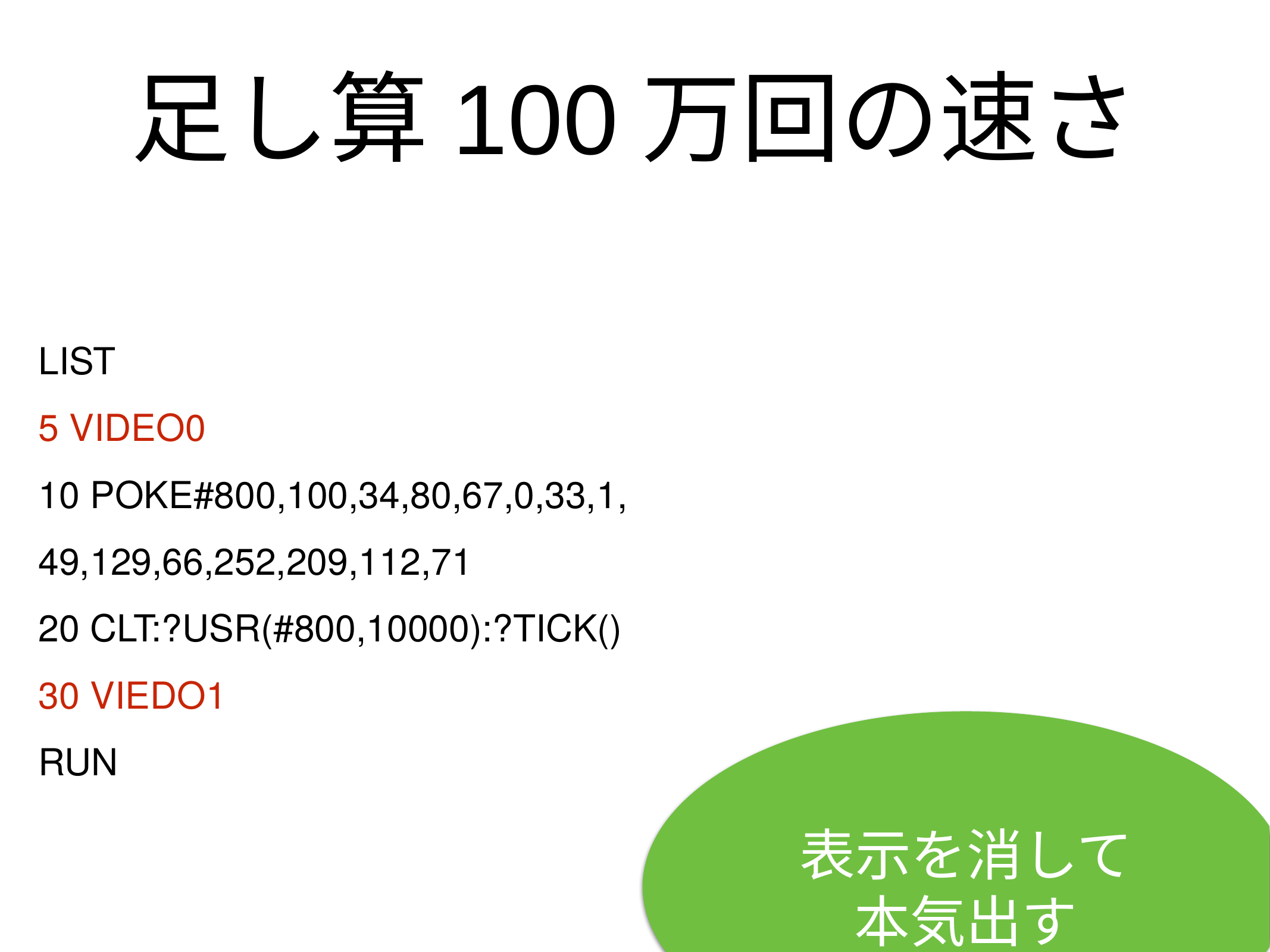

# 足し算100万回の速さ
LIST
5 VIDEO0
10 POKE#800,100,34,80,67,0,33,1,
49,129,66,252,209,112,71
20 CLT:?USR(#800,10000):?TICK()
30 VIEDO1
RUN
表示を消して
本気出す